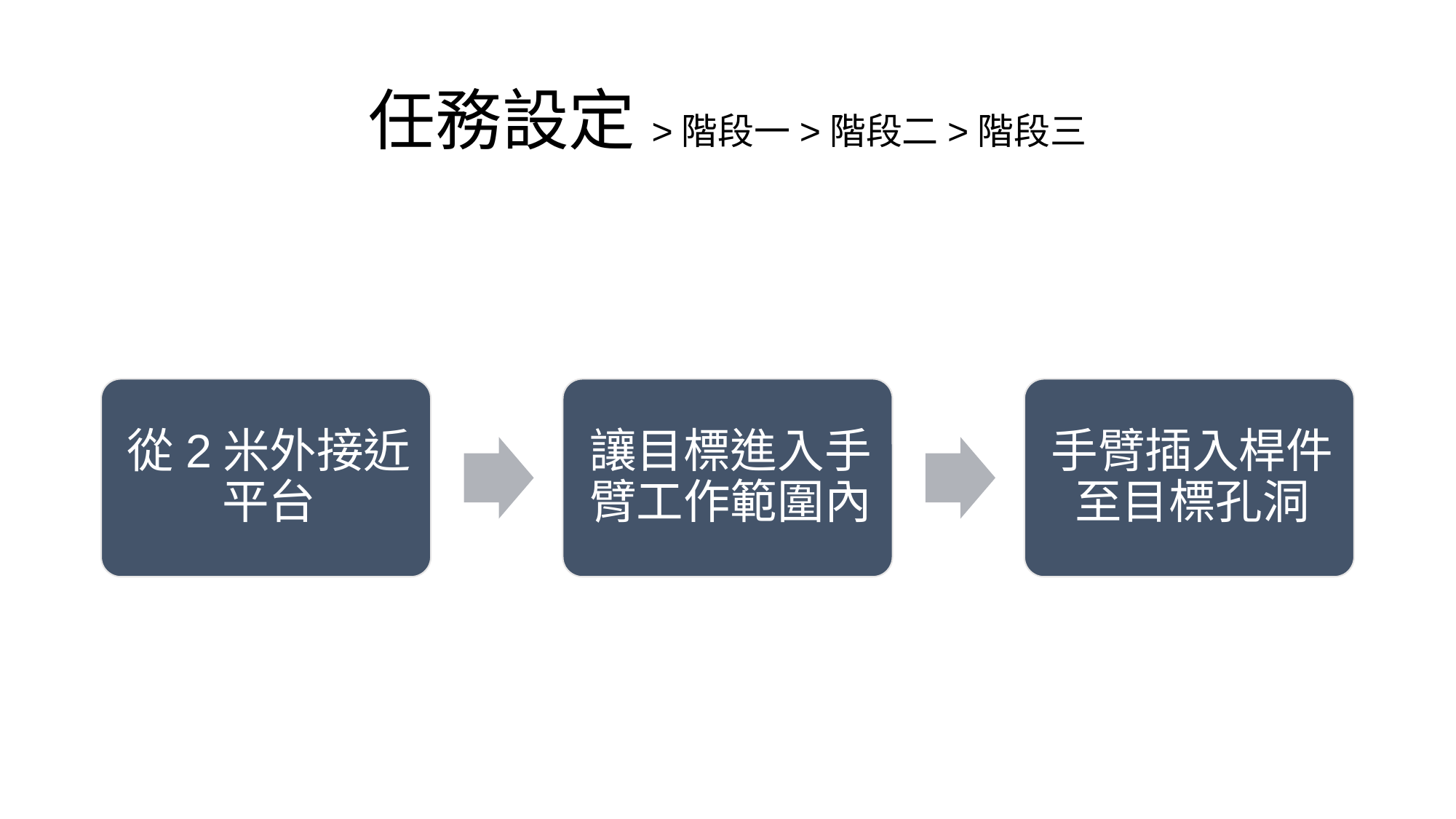

# 任務設定>階段一>階段二>階段三
從2米外接近平台

讓目標進入手臂工作範圍內

手臂插入桿件至目標孔洞